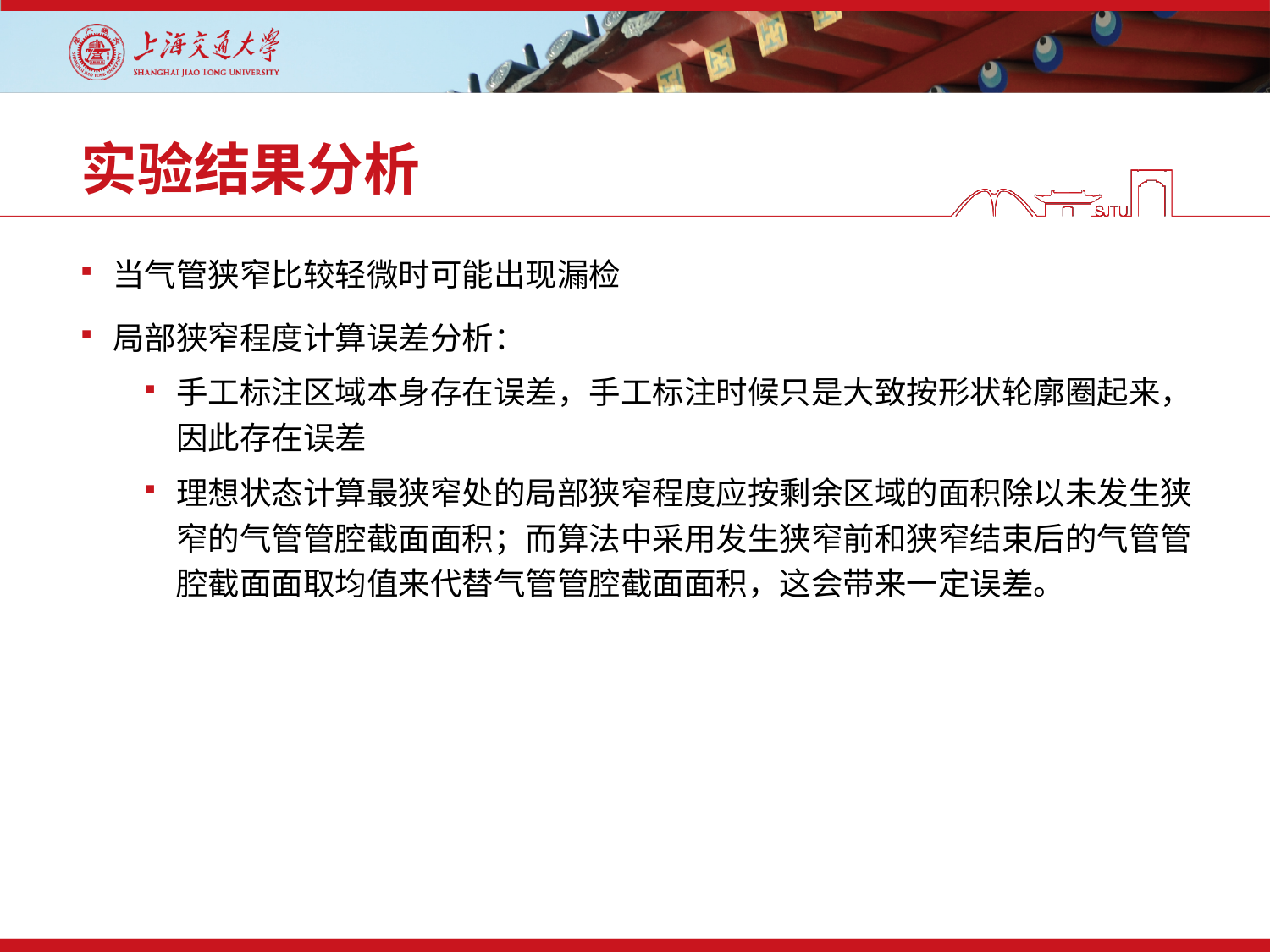

# 实验结果分析
当气管狭窄比较轻微时可能出现漏检
局部狭窄程度计算误差分析：
手工标注区域本身存在误差，手工标注时候只是大致按形状轮廓圈起来，因此存在误差
理想状态计算最狭窄处的局部狭窄程度应按剩余区域的面积除以未发生狭窄的气管管腔截面面积；而算法中采用发生狭窄前和狭窄结束后的气管管腔截面面取均值来代替气管管腔截面面积，这会带来一定误差。